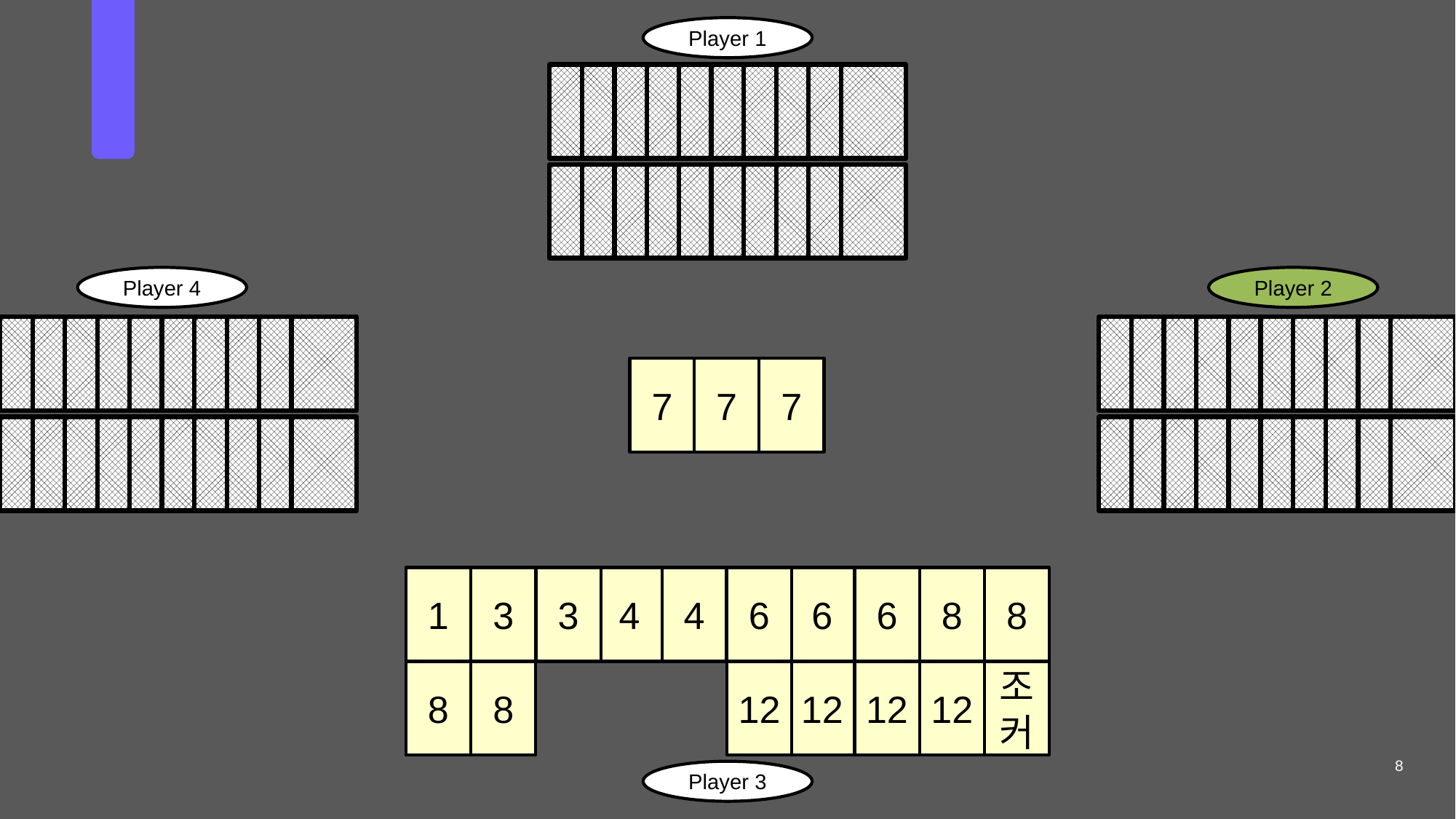

Player 1
들
어
가
며

룰
Player 4
Player 2

7
7
7
1
3
3
4
4
6
6
6
8
8
8
8
12
12
12
12
조커
8
Player 3